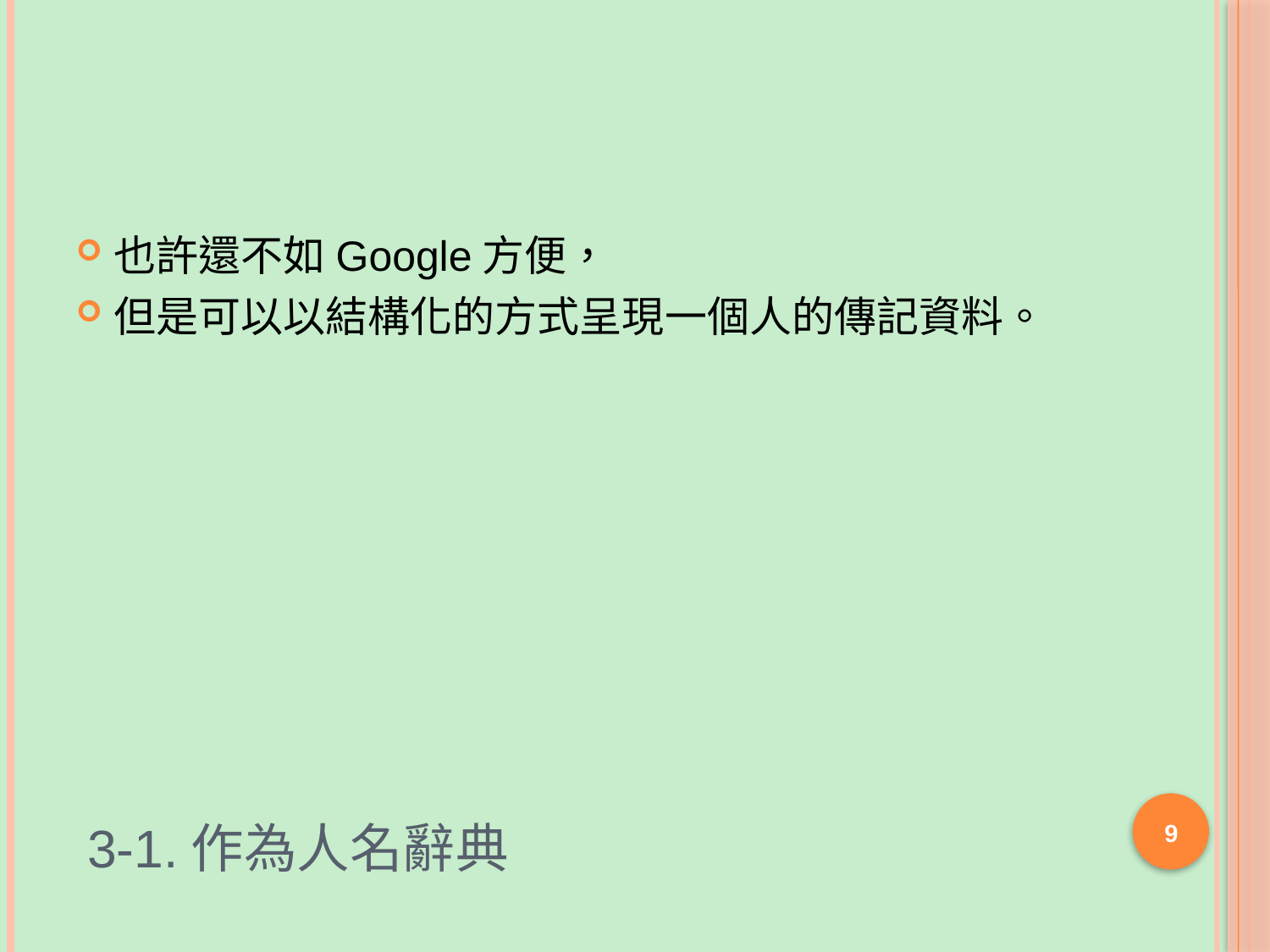

也許還不如Google方便，
但是可以以結構化的方式呈現一個人的傳記資料。
# 3-1.作為人名辭典
9